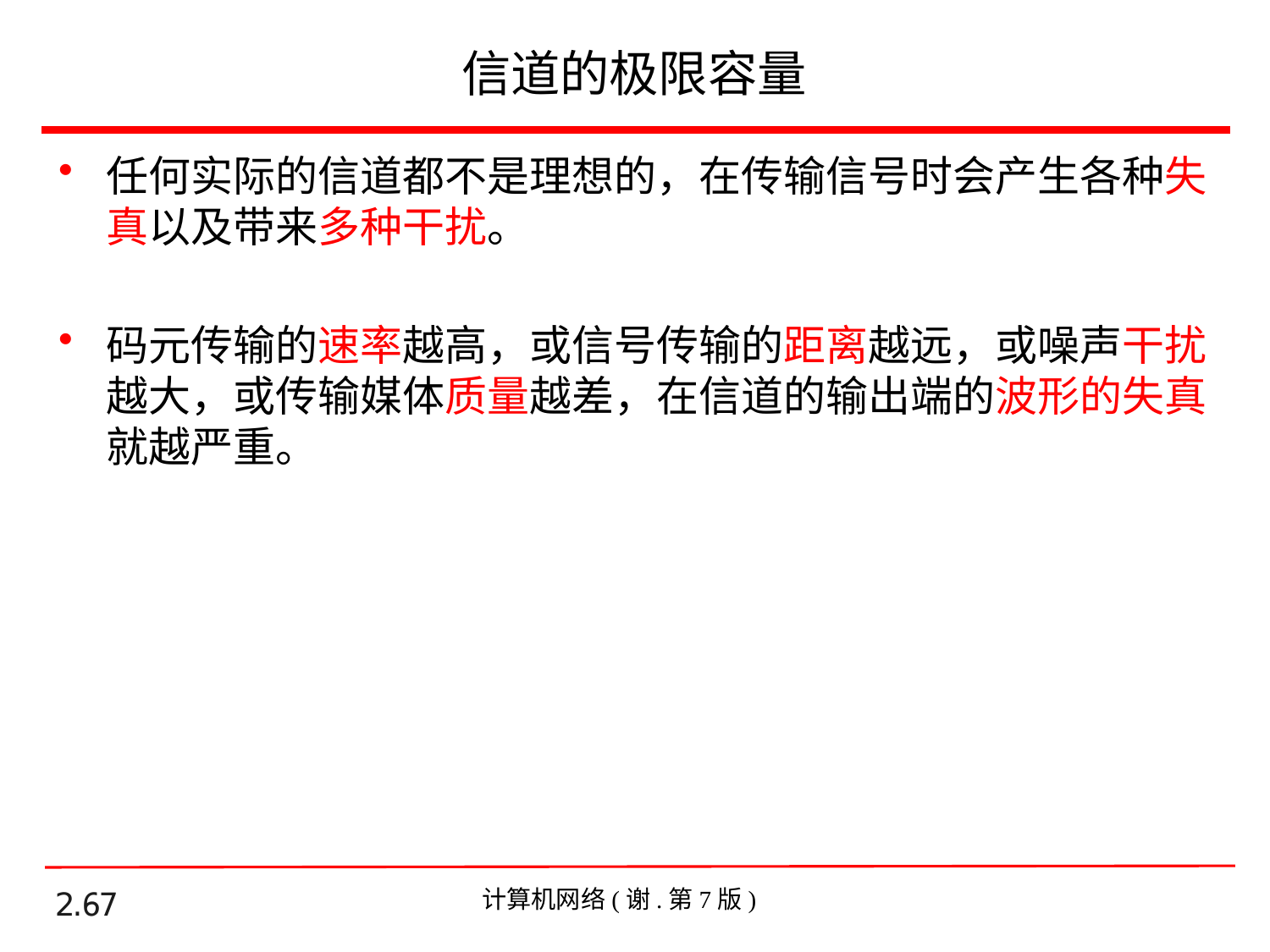

# 信道的极限容量
任何实际的信道都不是理想的，在传输信号时会产生各种失真以及带来多种干扰。

码元传输的速率越高，或信号传输的距离越远，或噪声干扰越大，或传输媒体质量越差，在信道的输出端的波形的失真就越严重。